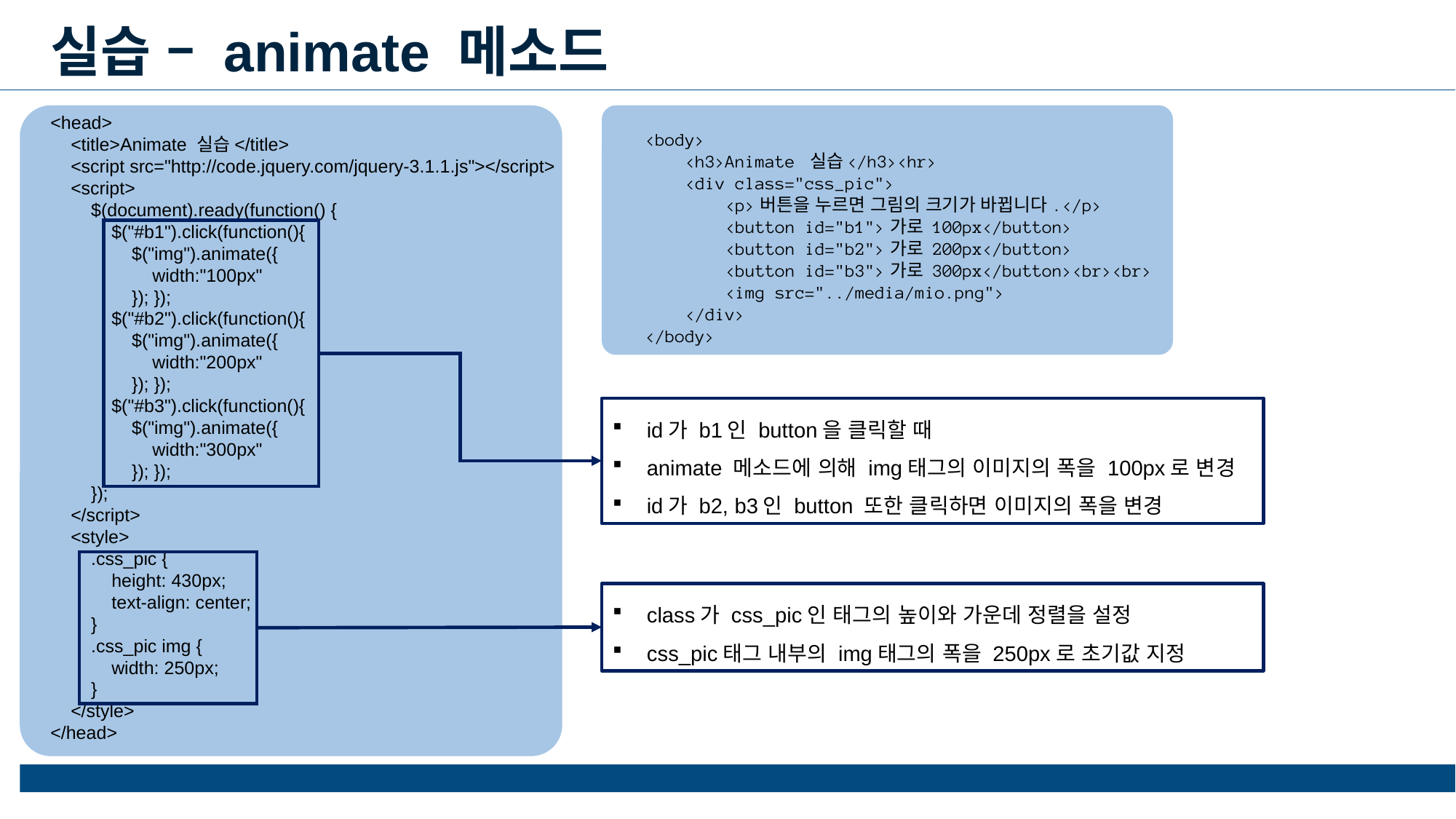

실습 – animate 메소드

<head>
    <title>Animate 실습</title>
    <script src="http://code.jquery.com/jquery-3.1.1.js"></script>
    <script>
        $(document).ready(function() {
            $("#b1").click(function(){
                $("img").animate({
                    width:"100px"
                }); });
            $("#b2").click(function(){
                $("img").animate({
                    width:"200px"
                }); });
            $("#b3").click(function(){
                $("img").animate({
                    width:"300px"
                }); });
        });
    </script>
    <style>
        .css_pic {
            height: 430px;
            text-align: center;
        }
        .css_pic img {
            width: 250px;
        }
    </style>
</head>
<body>
    <h3>Animate 실습</h3><hr>
    <div class="css_pic">
        <p>버튼을 누르면 그림의 크기가 바뀝니다.</p>
        <button id="b1">가로 100px</button>
        <button id="b2">가로 200px</button>
        <button id="b3">가로 300px</button><br><br>
        <img src="../media/mio.png">
    </div>
</body>

id가 b1인 button을 클릭할 때
animate 메소드에 의해 img태그의 이미지의 폭을 100px로 변경
id가 b2, b3인 button 또한 클릭하면 이미지의 폭을 변경

class가 css_pic인 태그의 높이와 가운데 정렬을 설정
css_pic태그 내부의 img태그의 폭을 250px로 초기값 지정